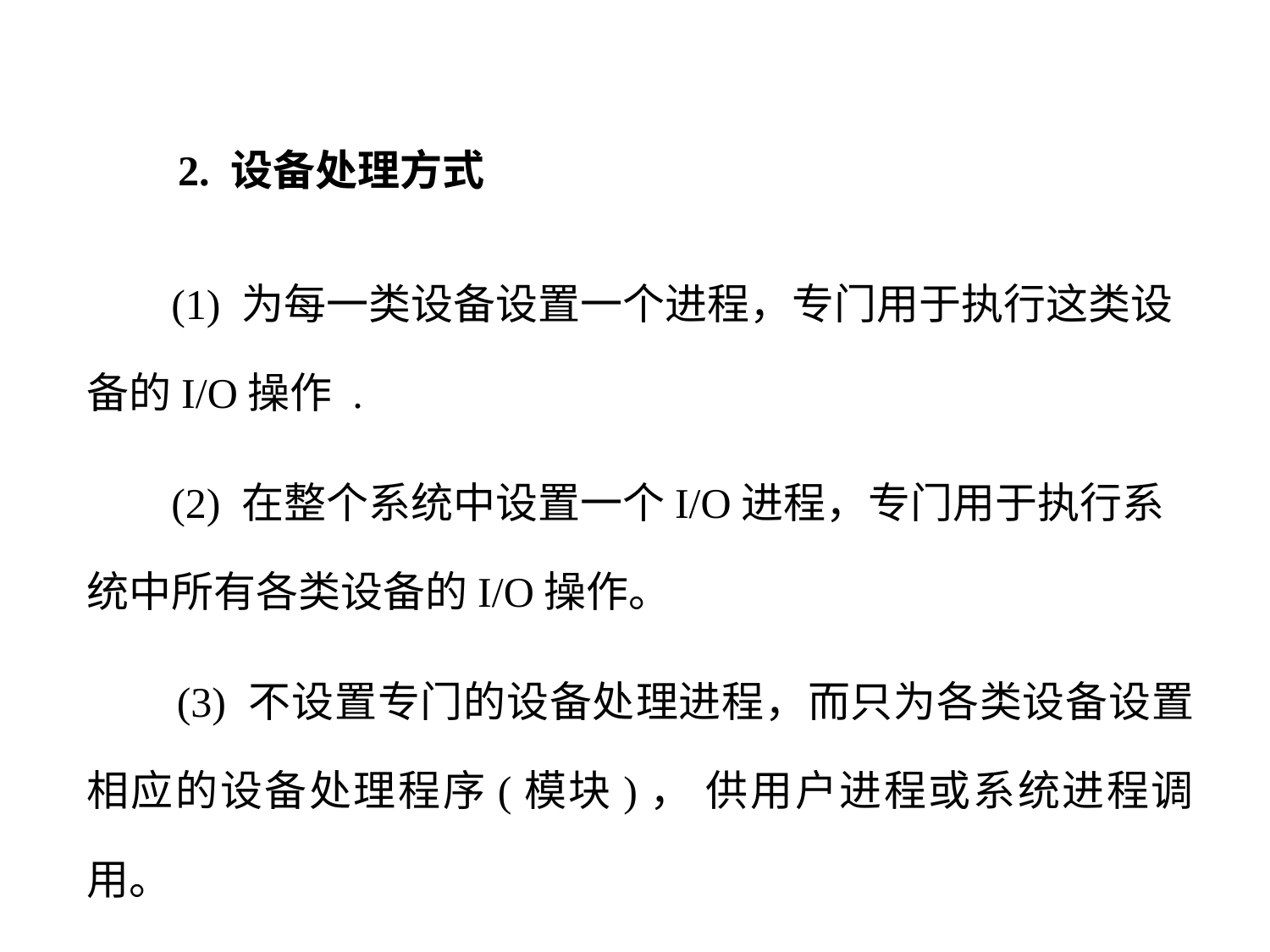

2. 设备处理方式
        (1) 为每一类设备设置一个进程，专门用于执行这类设备的I/O操作 .
        (2) 在整个系统中设置一个I/O进程，专门用于执行系统中所有各类设备的I/O操作。
        (3) 不设置专门的设备处理进程，而只为各类设备设置相应的设备处理程序(模块)， 供用户进程或系统进程调用。